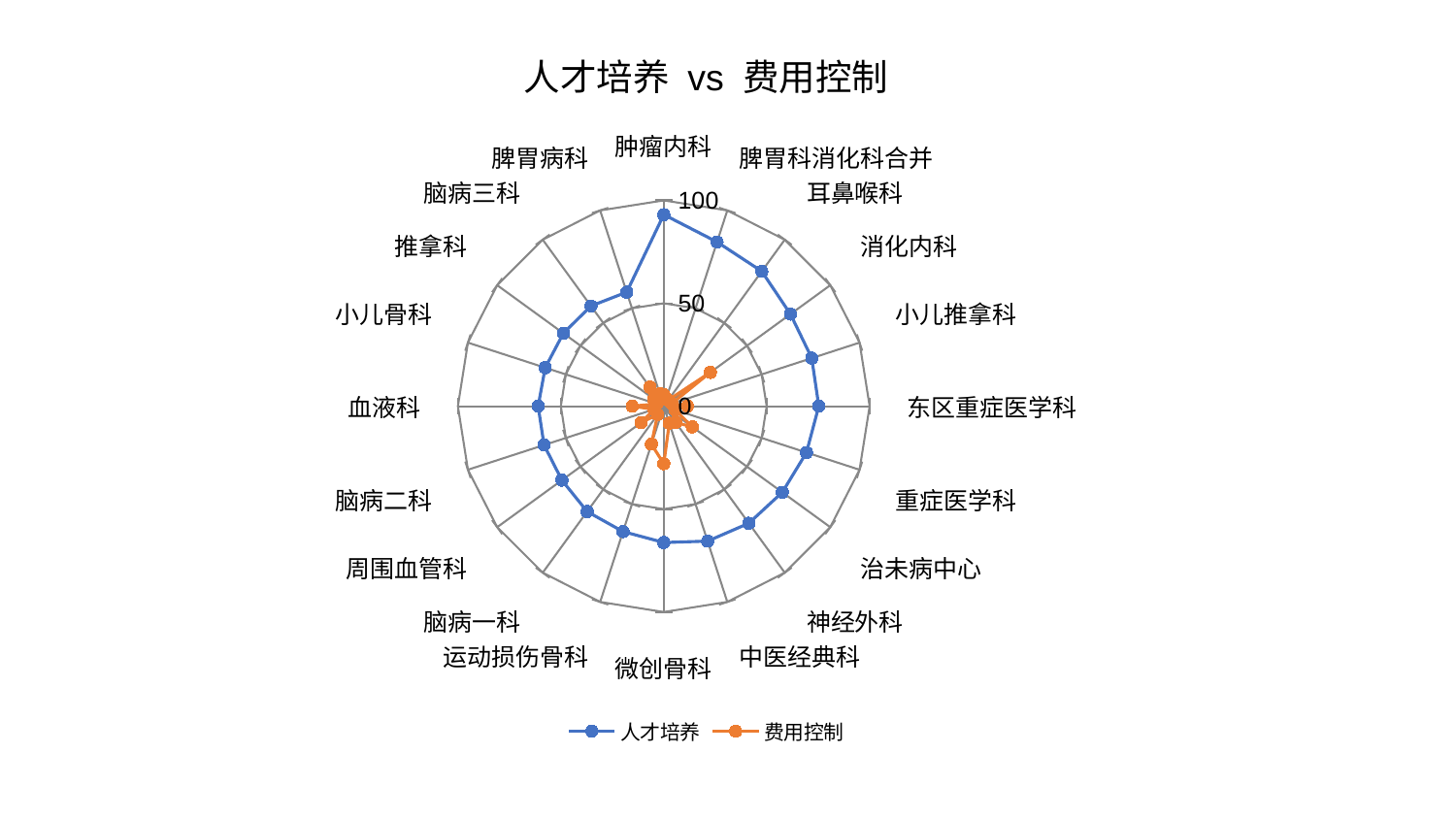

### Chart: 人才培养 vs 费用控制

| Category | 人才培养 | 费用控制 |
|---|---|---|
| 肿瘤内科 | 93.07782275457377 | 5.593714763277024 |
| 脾胃科消化科合并 | 83.87676593507022 | 3.807819467571111 |
| 耳鼻喉科 | 81.01839521322778 | 3.553263172211312 |
| 消化内科 | 76.10134055131441 | 27.974214804564838 |
| 小儿推拿科 | 75.59288525557325 | 4.080620277608528 |
| 东区重症医学科 | 75.33376854822393 | 11.493249657512687 |
| 重症医学科 | 72.89781733921363 | 5.863050636282754 |
| 治未病中心 | 71.18967316327901 | 17.12032913448134 |
| 神经外科 | 70.30854193269185 | 9.820937358852273 |
| 中医经典科 | 68.93692193762013 | 8.69393733948702 |
| 微创骨科 | 66.25142892902328 | 27.955500409319356 |
| 运动损伤骨科 | 64.07085787981741 | 19.435782743508373 |
| 脑病一科 | 63.293065494627875 | 5.02387546484735 |
| 周围血管科 | 61.15304538319427 | 13.688496303672753 |
| 脑病二科 | 61.13515469528884 | 4.971896382182092 |
| 血液科 | 61.01714459191894 | 15.335376498655872 |
| 小儿骨科 | 60.53625877416047 | 3.5423824955176633 |
| 推拿科 | 60.276265141286665 | 6.0230358126525685 |
| 脑病三科 | 60.18250367871468 | 11.43342949252453 |
| 脾胃病科 | 58.255093468602404 | 6.405437445144388 |
89